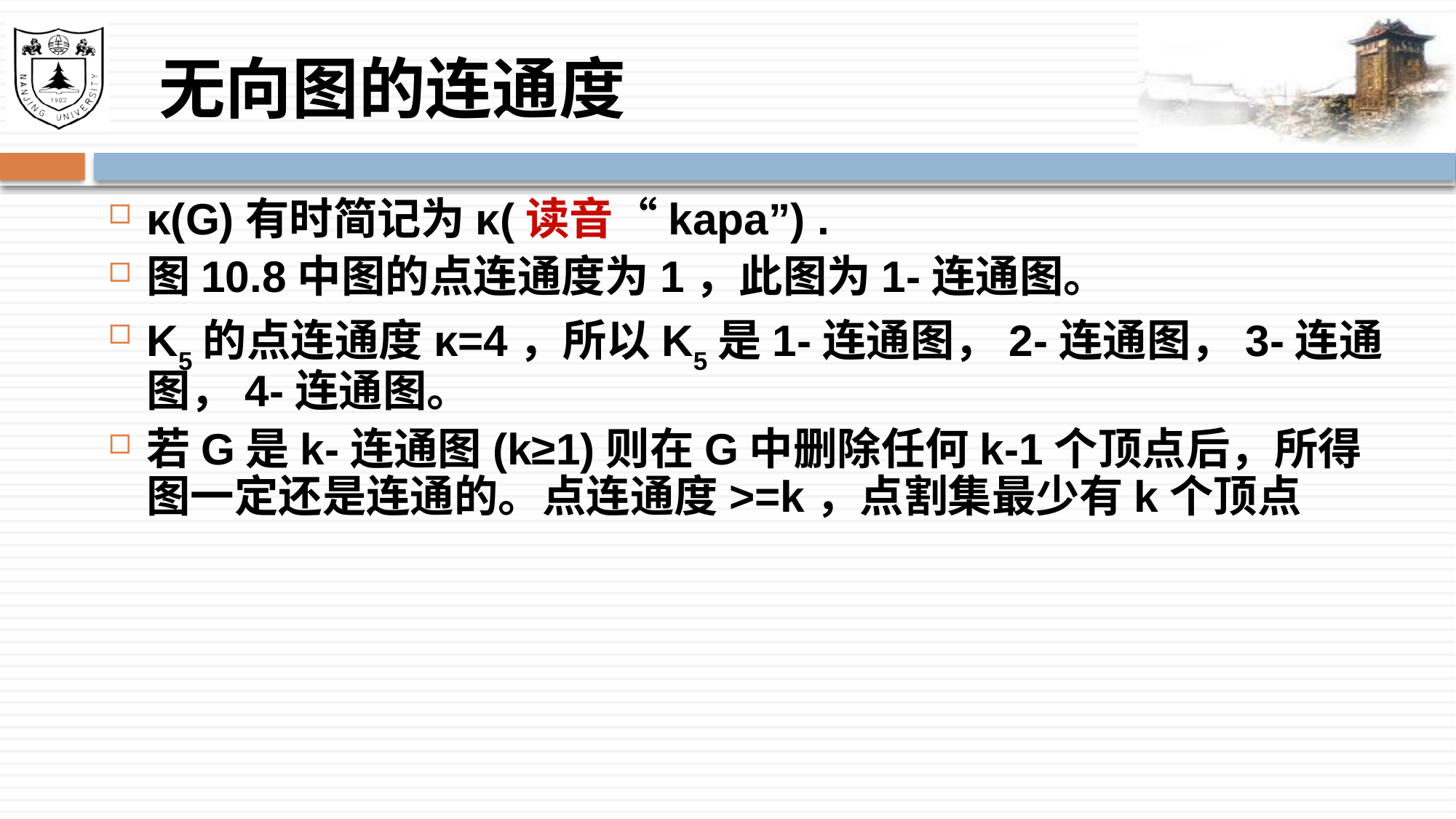

# 无向图的连通度
κ(G)有时简记为κ(读音“kapa”) .
图10.8中图的点连通度为1，此图为1-连通图。
K5的点连通度κ=4，所以K5是1-连通图，2-连通图，3-连通图，4-连通图。
若G是k-连通图(k≥1)则在G中删除任何k-1个顶点后，所得图一定还是连通的。点连通度>=k，点割集最少有k个顶点